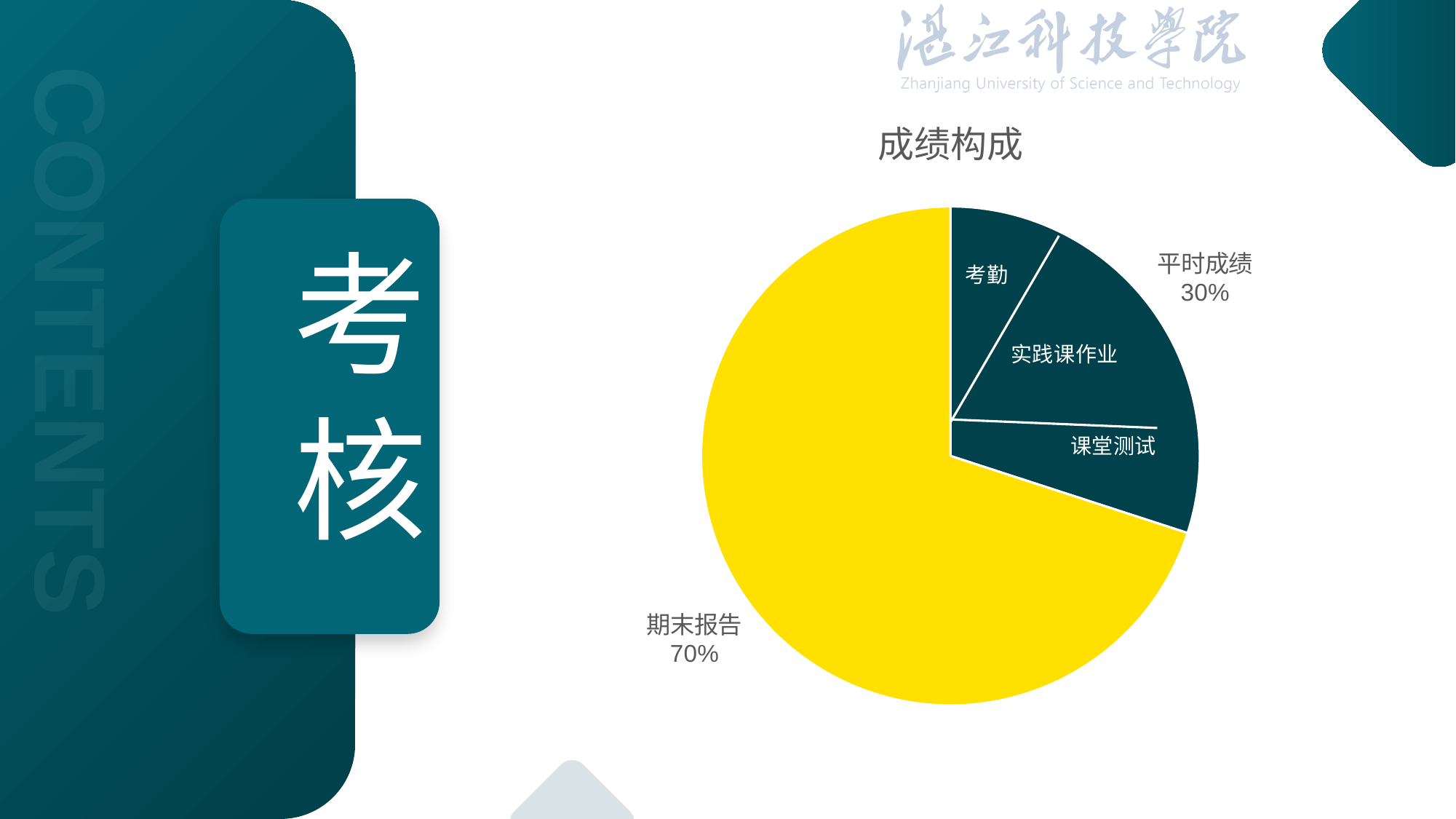

### Chart: 成绩构成

| Category | 销售额 |
|---|---|
| 平时成绩 | 0.3 |
| 考试成绩 | 0.7 |
考 核